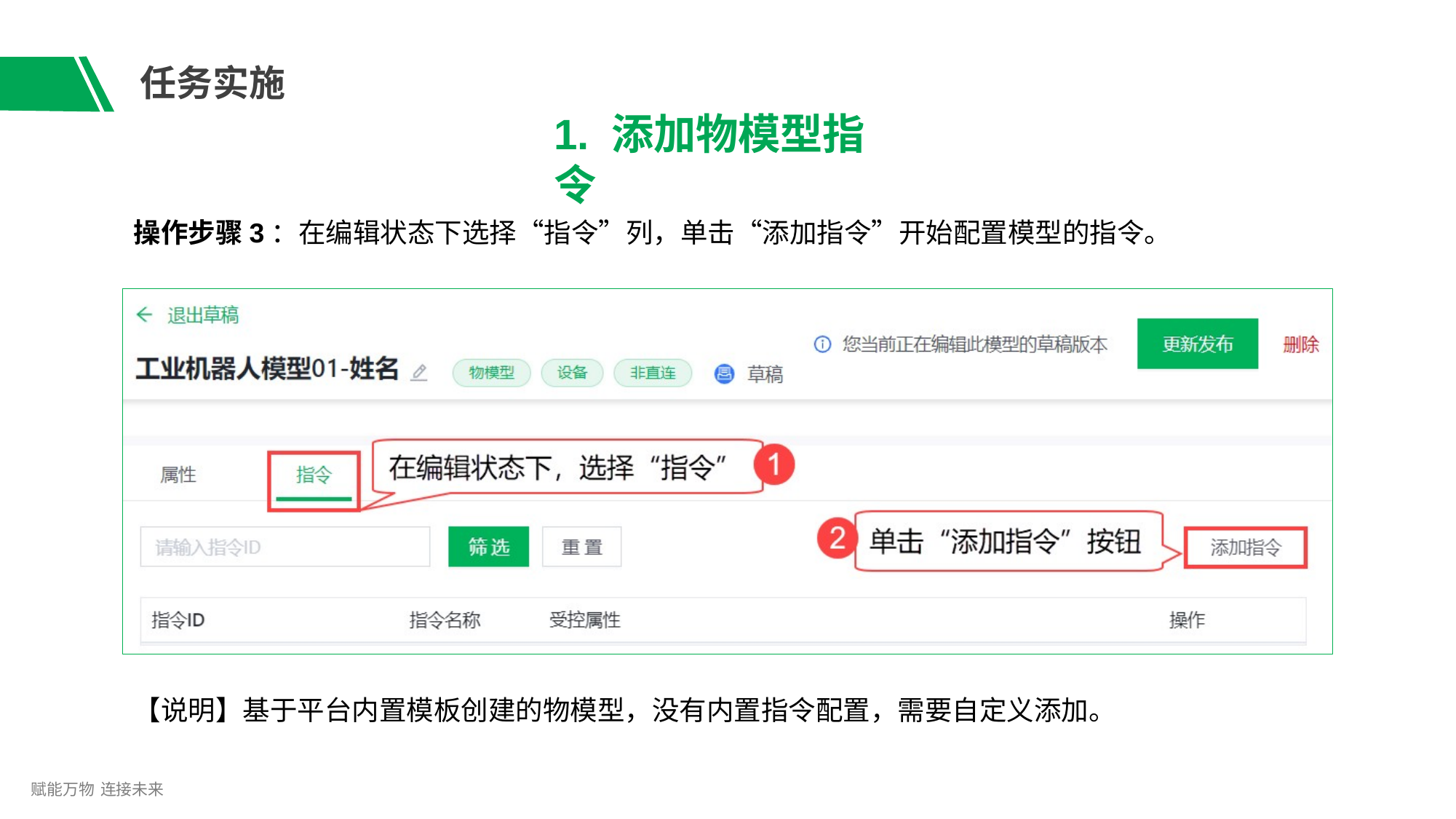

# 任务实施
1. 添加物模型指令
操作步骤3：在编辑状态下选择“指令”列，单击“添加指令”开始配置模型的指令。

【说明】基于平台内置模板创建的物模型，没有内置指令配置，需要自定义添加。
赋能万物 连接未来